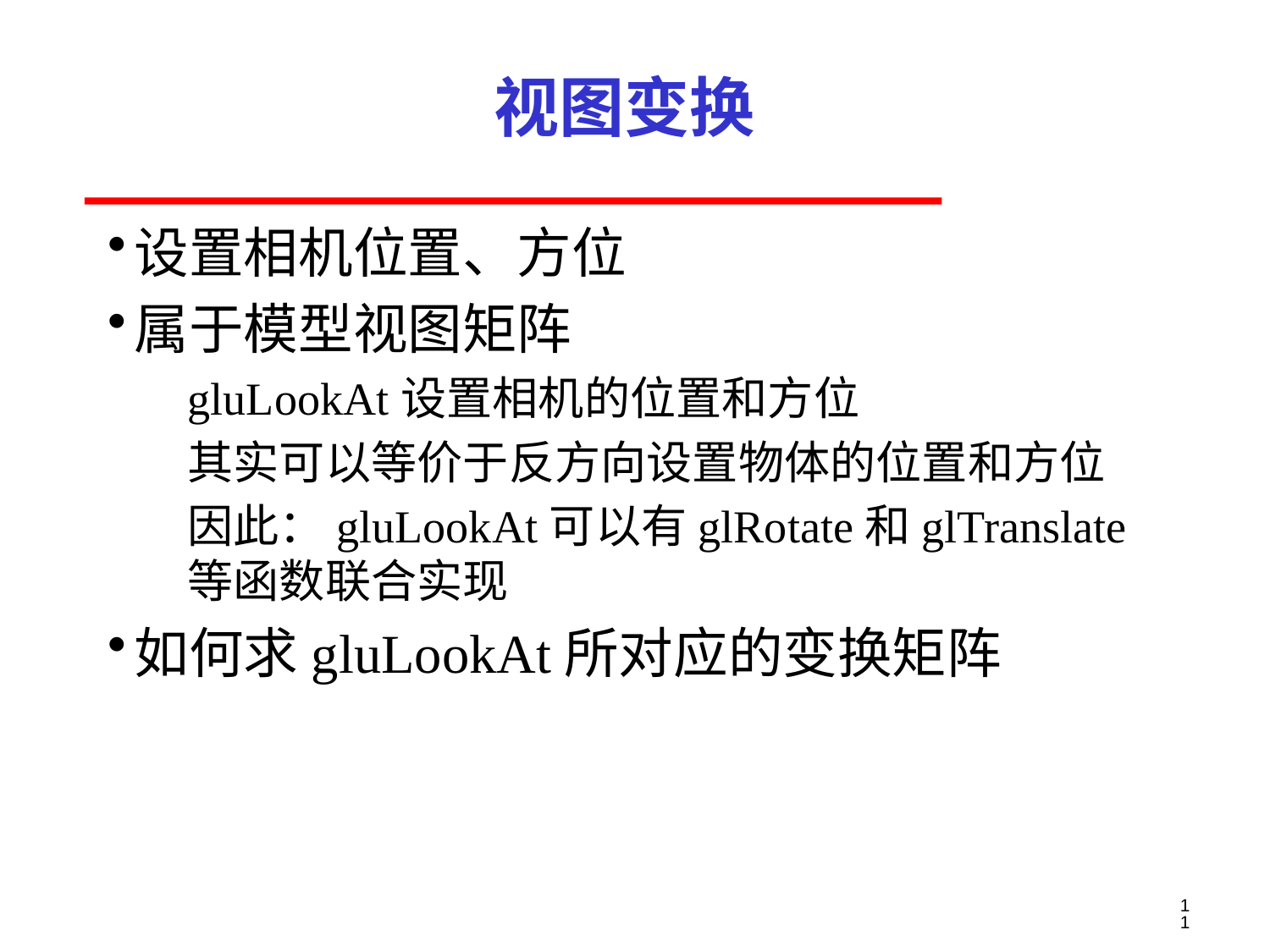

# 视图变换
设置相机位置、方位
属于模型视图矩阵
gluLookAt设置相机的位置和方位
其实可以等价于反方向设置物体的位置和方位
因此：gluLookAt可以有glRotate和glTranslate等函数联合实现
如何求gluLookAt所对应的变换矩阵

11